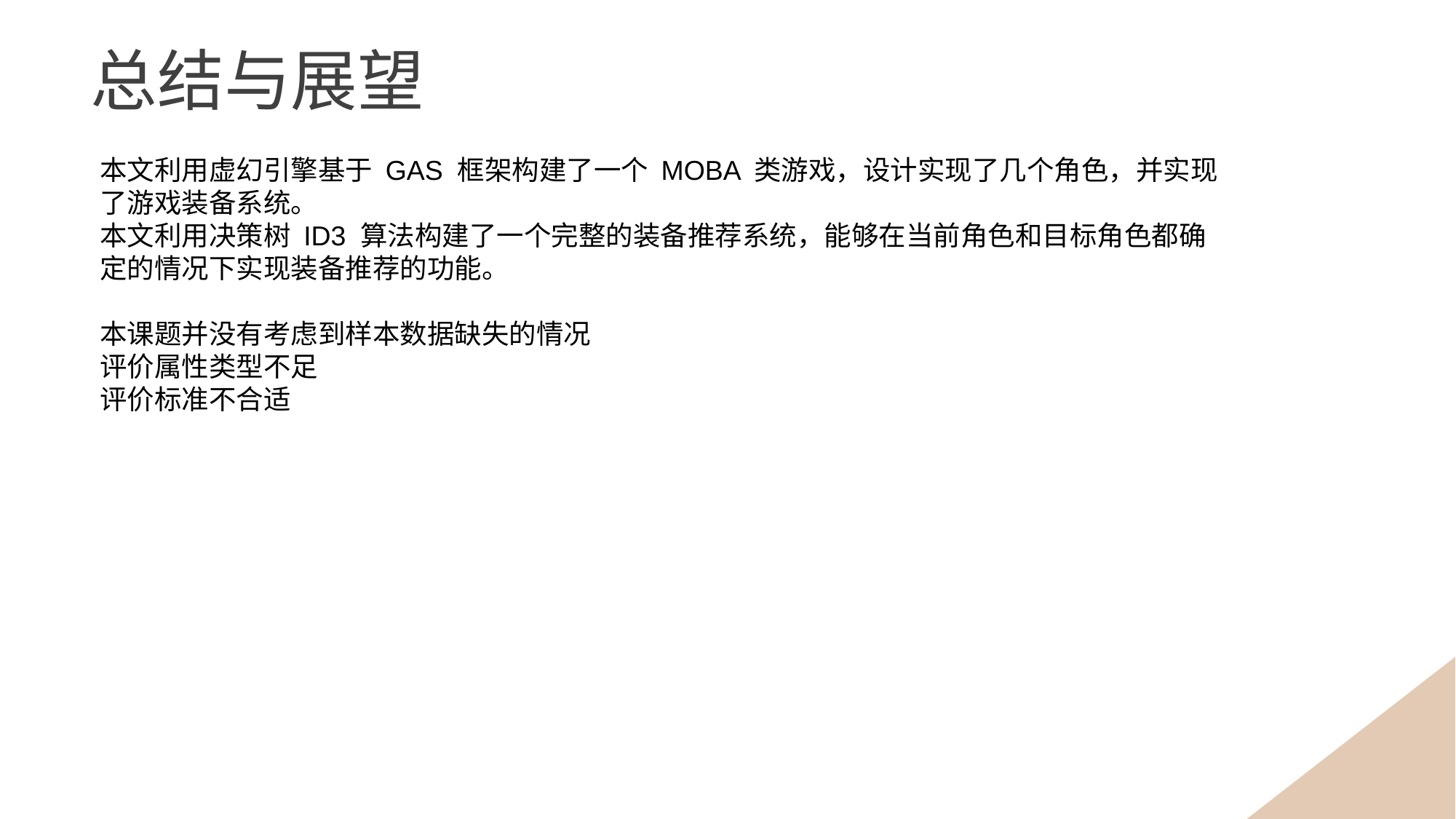

总结与展望
本文利用虚幻引擎基于 GAS 框架构建了一个 MOBA 类游戏，设计实现了几个角色，并实现了游戏装备系统。
本文利用决策树 ID3 算法构建了一个完整的装备推荐系统，能够在当前角色和目标角色都确定的情况下实现装备推荐的功能。

本课题并没有考虑到样本数据缺失的情况
评价属性类型不足
评价标准不合适